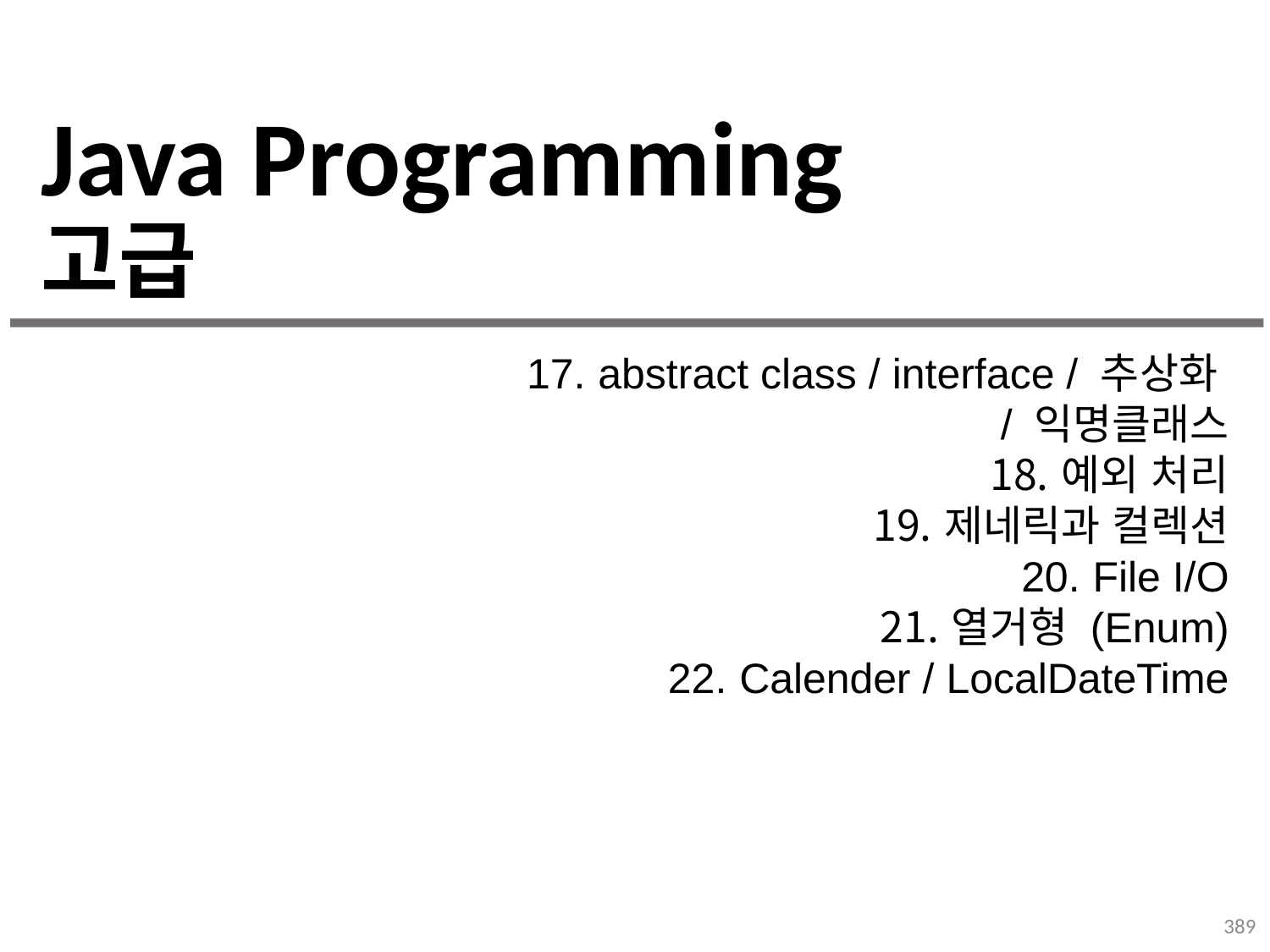

# Java Programming 고급

abstract class / interface / 추상화
/ 익명클래스
예외 처리
제네릭과 컬렉션
File I/O
열거형 (Enum)
Calender / LocalDateTime
389